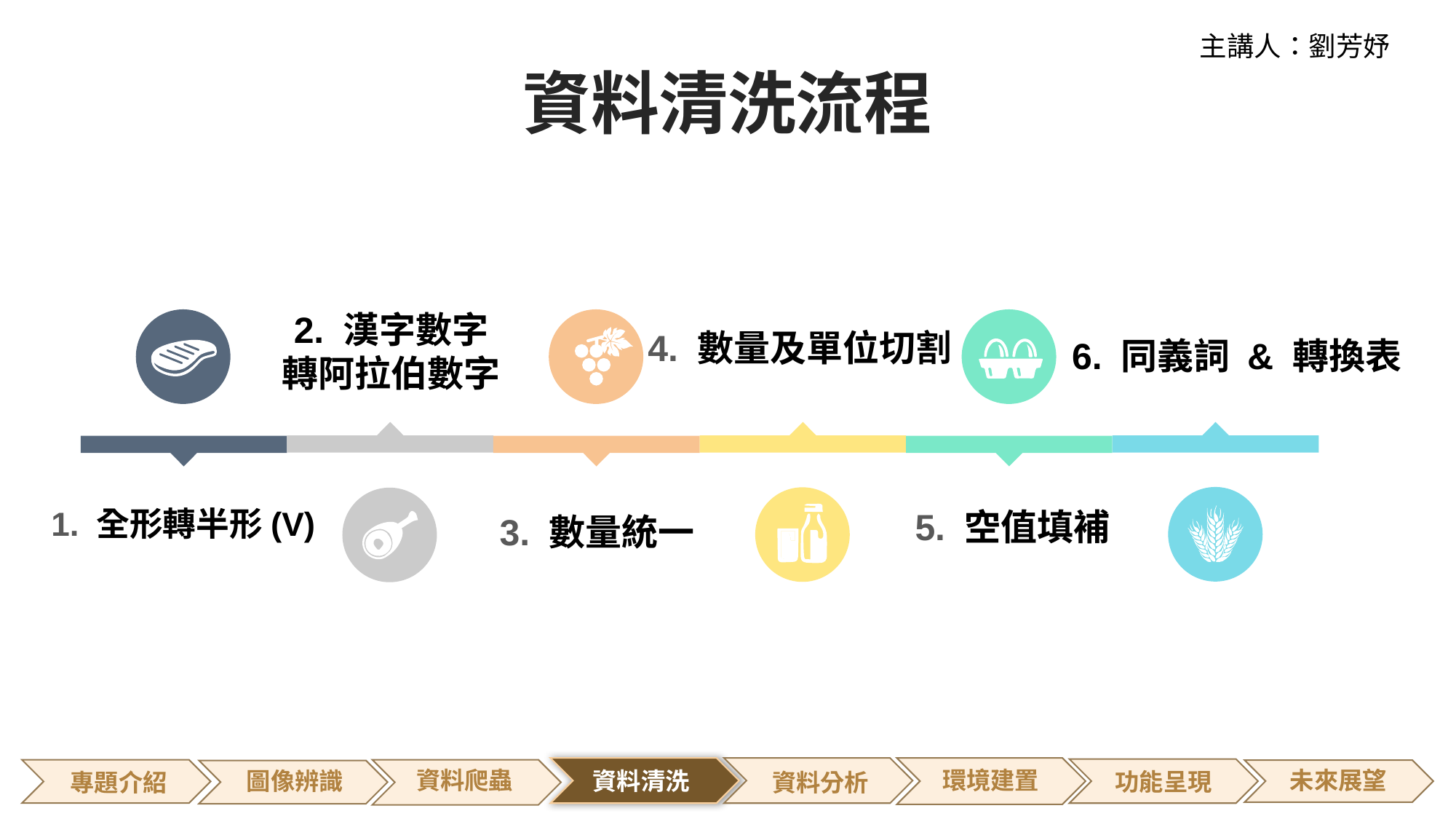

主講人：劉芳妤
資料清洗流程
2. 漢字數字
轉阿拉伯數字

4. 數量及單位切割

6. 同義詞 & 轉換表

1. 全形轉半形(V)

5. 空值填補
3. 數量統一

環境建置

未來展望
資料清洗
圖像辨識
功能呈現
專題介紹
資料分析

專題介紹
資料爬蟲